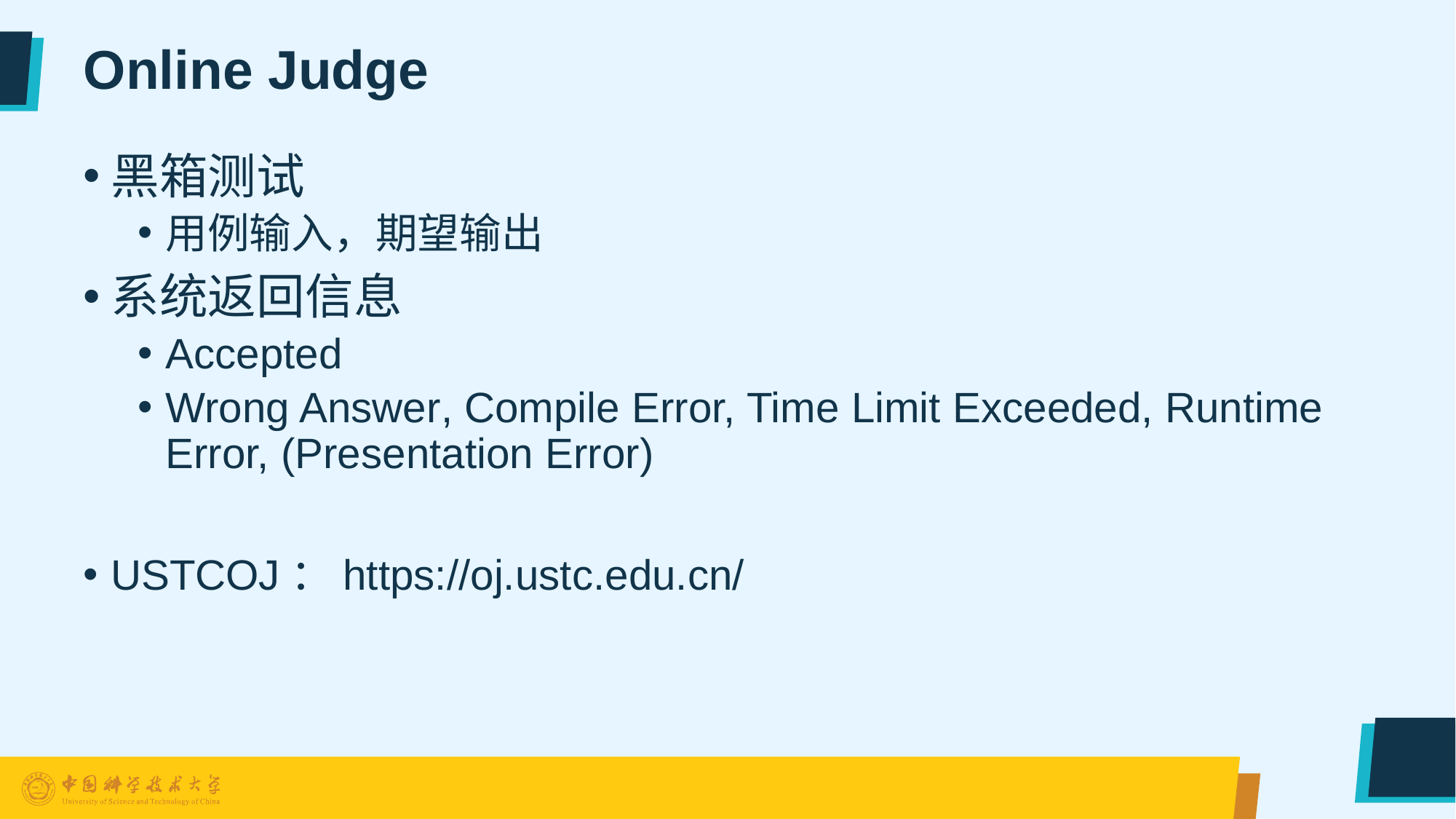

# Online Judge
黑箱测试
用例输入，期望输出
系统返回信息
Accepted
Wrong Answer, Compile Error, Time Limit Exceeded, Runtime Error, (Presentation Error)

USTCOJ：https://oj.ustc.edu.cn/